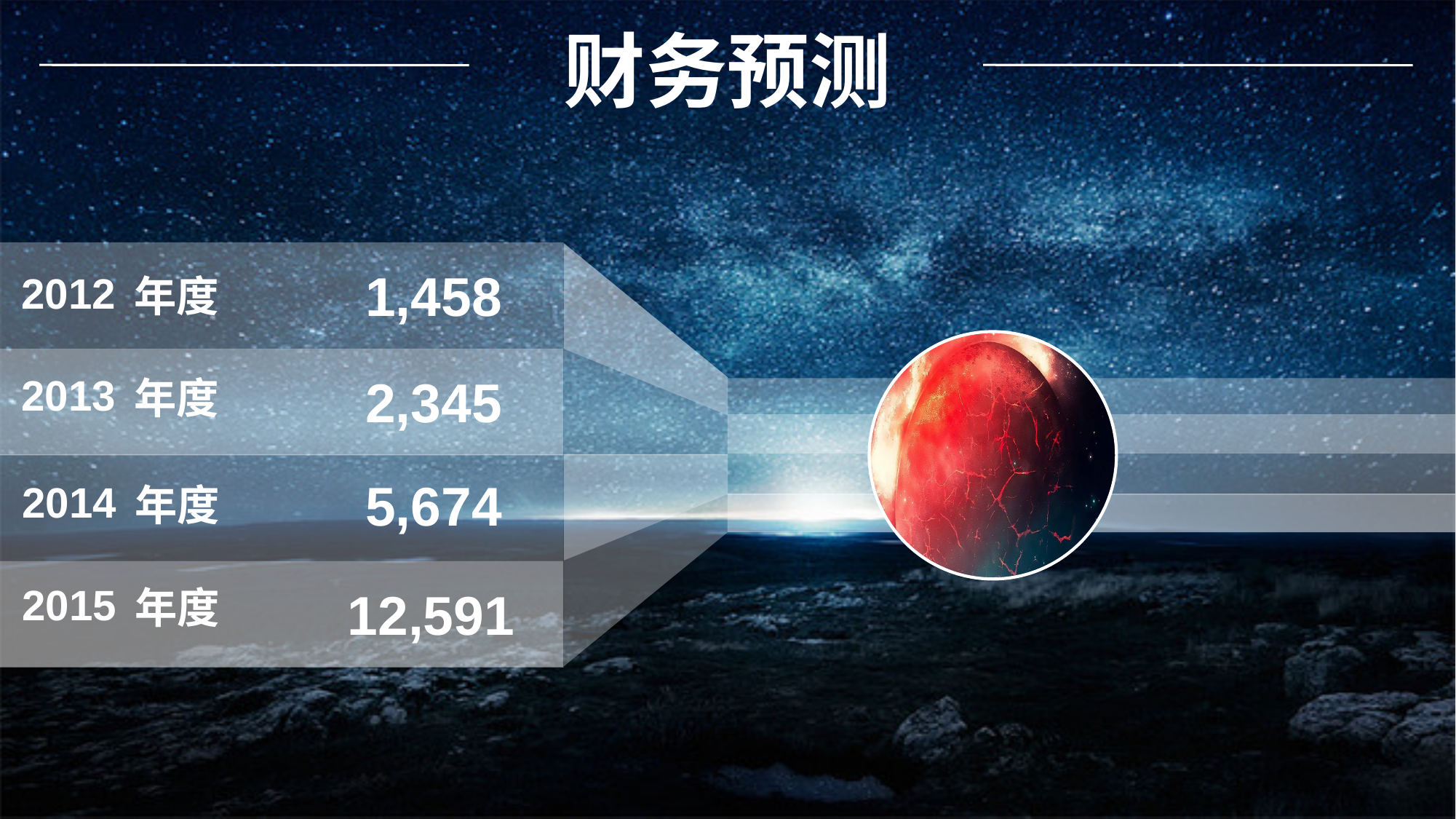

财务预测

1,458
2012

年度

2,345
2013

年度

5,674
2014

年度

2015

12,591
年度